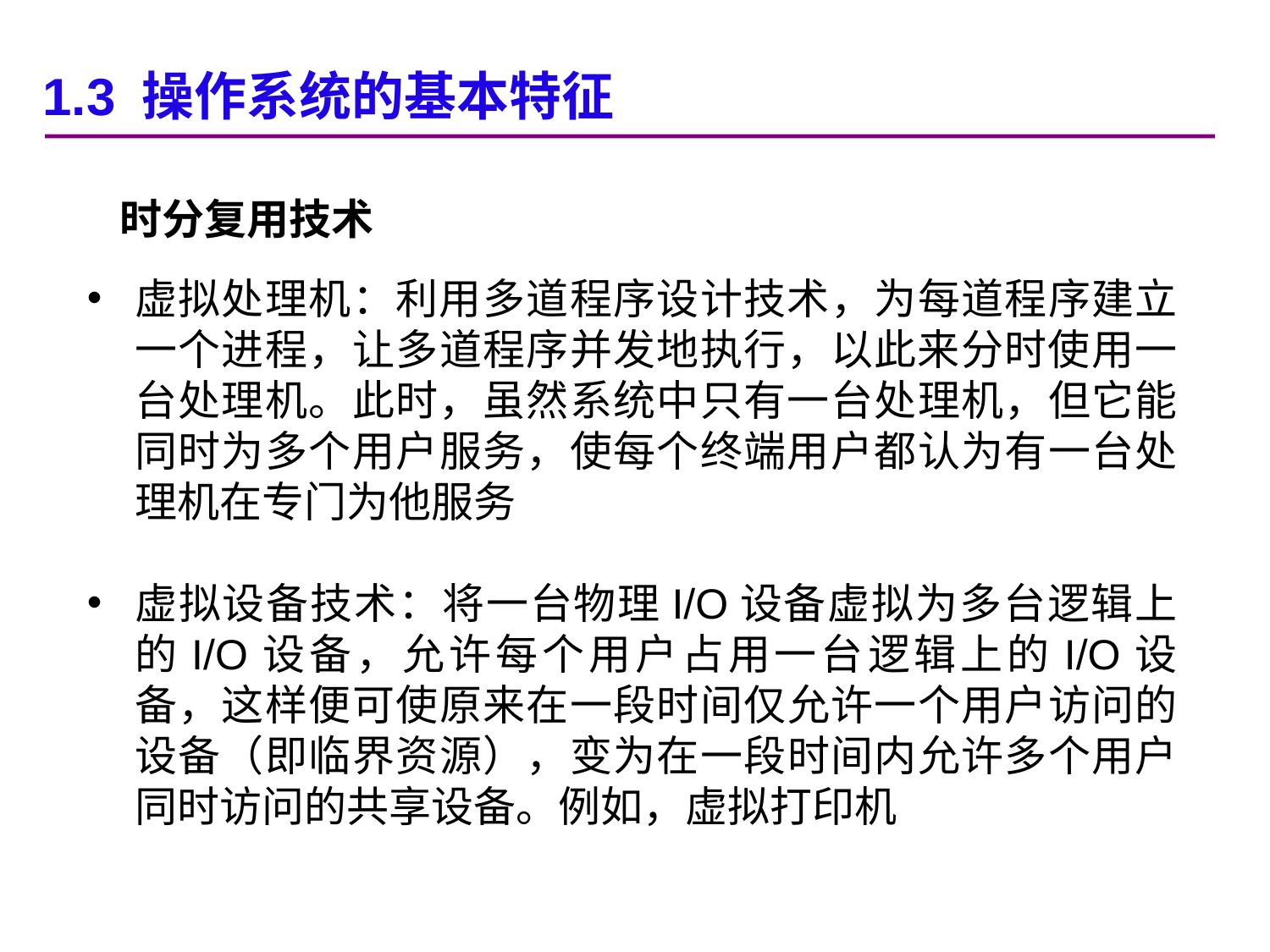

1.3 操作系统的基本特征

时分复用技术
虚拟处理机：利用多道程序设计技术，为每道程序建立一个进程，让多道程序并发地执行，以此来分时使用一台处理机。此时，虽然系统中只有一台处理机，但它能同时为多个用户服务，使每个终端用户都认为有一台处理机在专门为他服务

虚拟设备技术：将一台物理I/O设备虚拟为多台逻辑上的I/O设备，允许每个用户占用一台逻辑上的I/O设备，这样便可使原来在一段时间仅允许一个用户访问的设备（即临界资源），变为在一段时间内允许多个用户同时访问的共享设备。例如，虚拟打印机